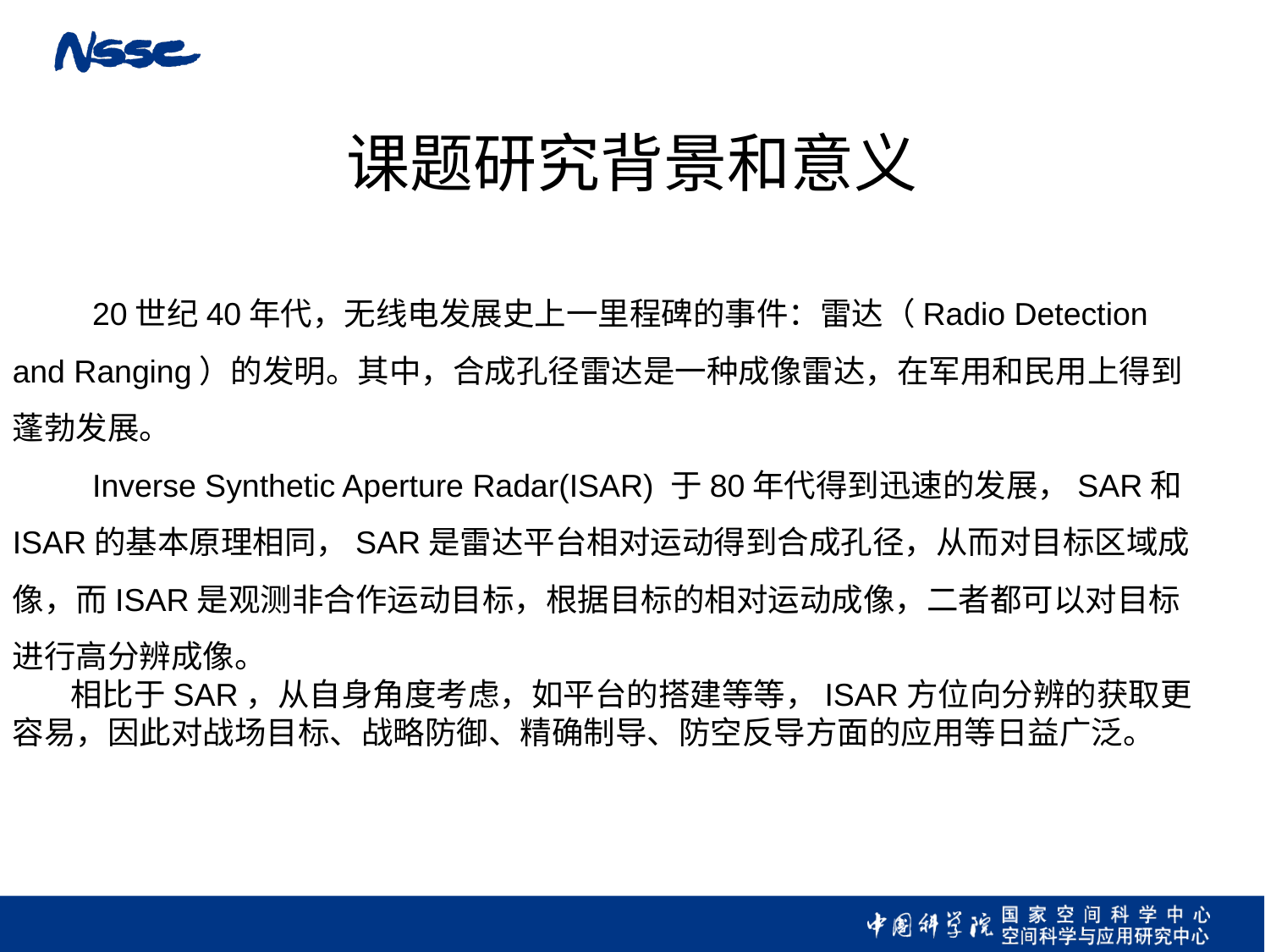

课题研究背景和意义

         20世纪40年代，无线电发展史上一里程碑的事件：雷达（Radio Detection and Ranging）的发明。其中，合成孔径雷达是一种成像雷达，在军用和民用上得到蓬勃发展。
         Inverse Synthetic Aperture Radar(ISAR) 于80年代得到迅速的发展，SAR和ISAR的基本原理相同，SAR是雷达平台相对运动得到合成孔径，从而对目标区域成像，而ISAR是观测非合作运动目标，根据目标的相对运动成像，二者都可以对目标进行高分辨成像。
       相比于SAR，从自身角度考虑，如平台的搭建等等，ISAR方位向分辨的获取更容易，因此对战场目标、战略防御、精确制导、防空反导方面的应用等日益广泛。